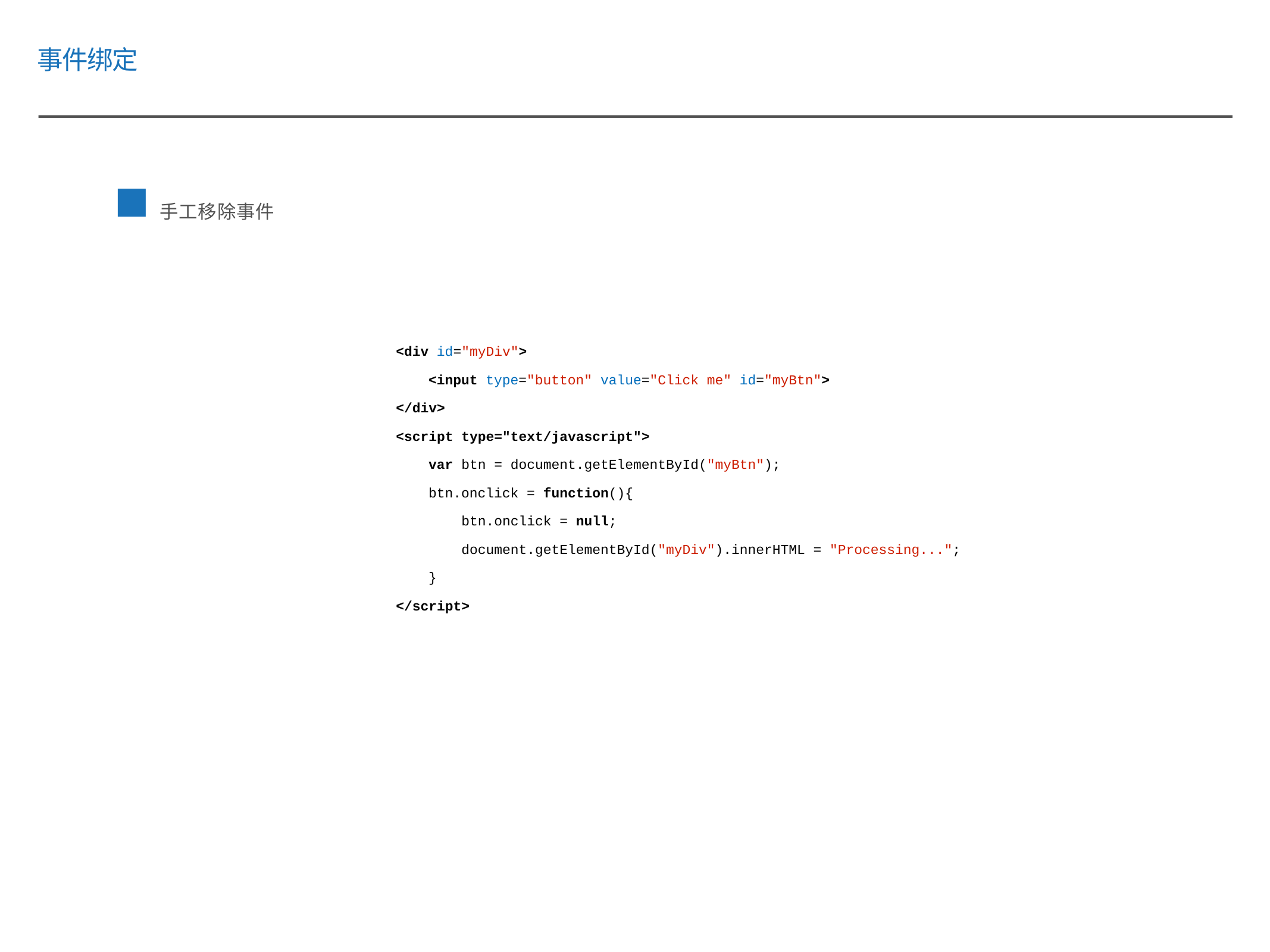

事件绑定
手工移除事件
<div id="myDiv">
    <input type="button" value="Click me" id="myBtn">
</div>
<script type="text/javascript">
    var btn = document.getElementById("myBtn");
    btn.onclick = function(){
        btn.onclick = null;
        document.getElementById("myDiv").innerHTML = "Processing...";
    }
</script>